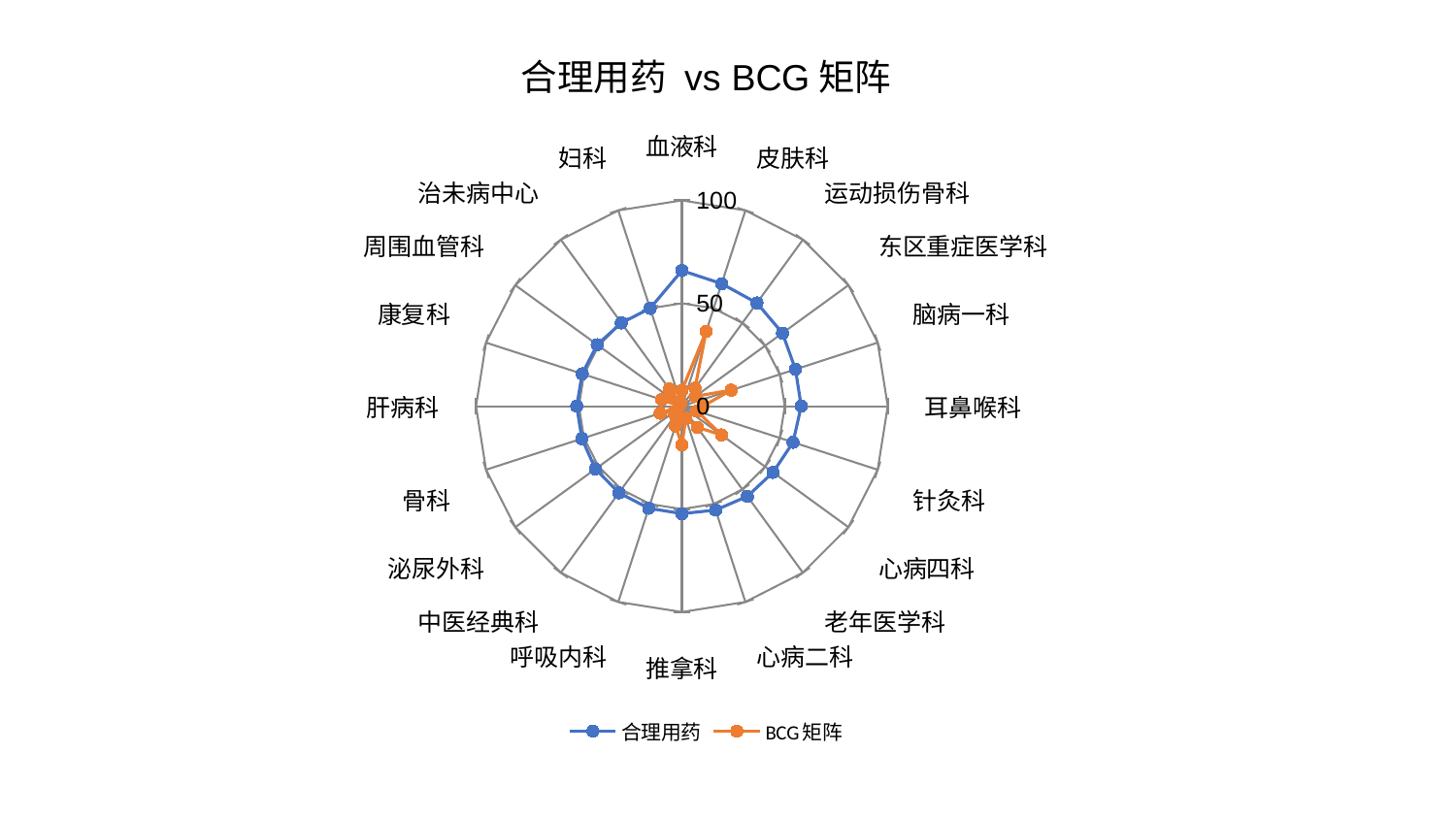

### Chart: 合理用药 vs BCG矩阵

| Category | 合理用药 | BCG矩阵 |
|---|---|---|
| 血液科 | 65.89526001745492 | 7.742554909033779 |
| 皮肤科 | 62.602919790978376 | 38.2013523061798 |
| 运动损伤骨科 | 62.004778141130515 | 10.852605838041976 |
| 东区重症医学科 | 60.418948706555796 | 8.169484176688814 |
| 脑病一科 | 58.031045252733506 | 25.21997983206251 |
| 耳鼻喉科 | 57.976760334749905 | 10.198846557264249 |
| 针灸科 | 56.810050234347564 | 7.724272466744612 |
| 心病四科 | 54.71515900307318 | 23.799894053051265 |
| 老年医学科 | 54.1589397558921 | 12.697319051148249 |
| 心病二科 | 53.07960247488411 | 6.2114848274883006 |
| 推拿科 | 52.21526220094885 | 18.83736658682013 |
| 呼吸内科 | 52.136443008345736 | 10.11795230927706 |
| 中医经典科 | 52.016446096100914 | 5.565430340305655 |
| 泌尿外科 | 51.897472583656295 | 4.6750543352141385 |
| 骨科 | 51.06385518986239 | 11.044375489936083 |
| 肝病科 | 51.06333020363061 | 1.2217509695288997 |
| 康复科 | 50.92218119574676 | 10.307595007012267 |
| 周围血管科 | 50.82724970869987 | 7.20150171548262 |
| 治未病中心 | 50.003630184654654 | 10.258315908322494 |
| 妇科 | 49.98118839572797 | 1.9686672164130499 |
60